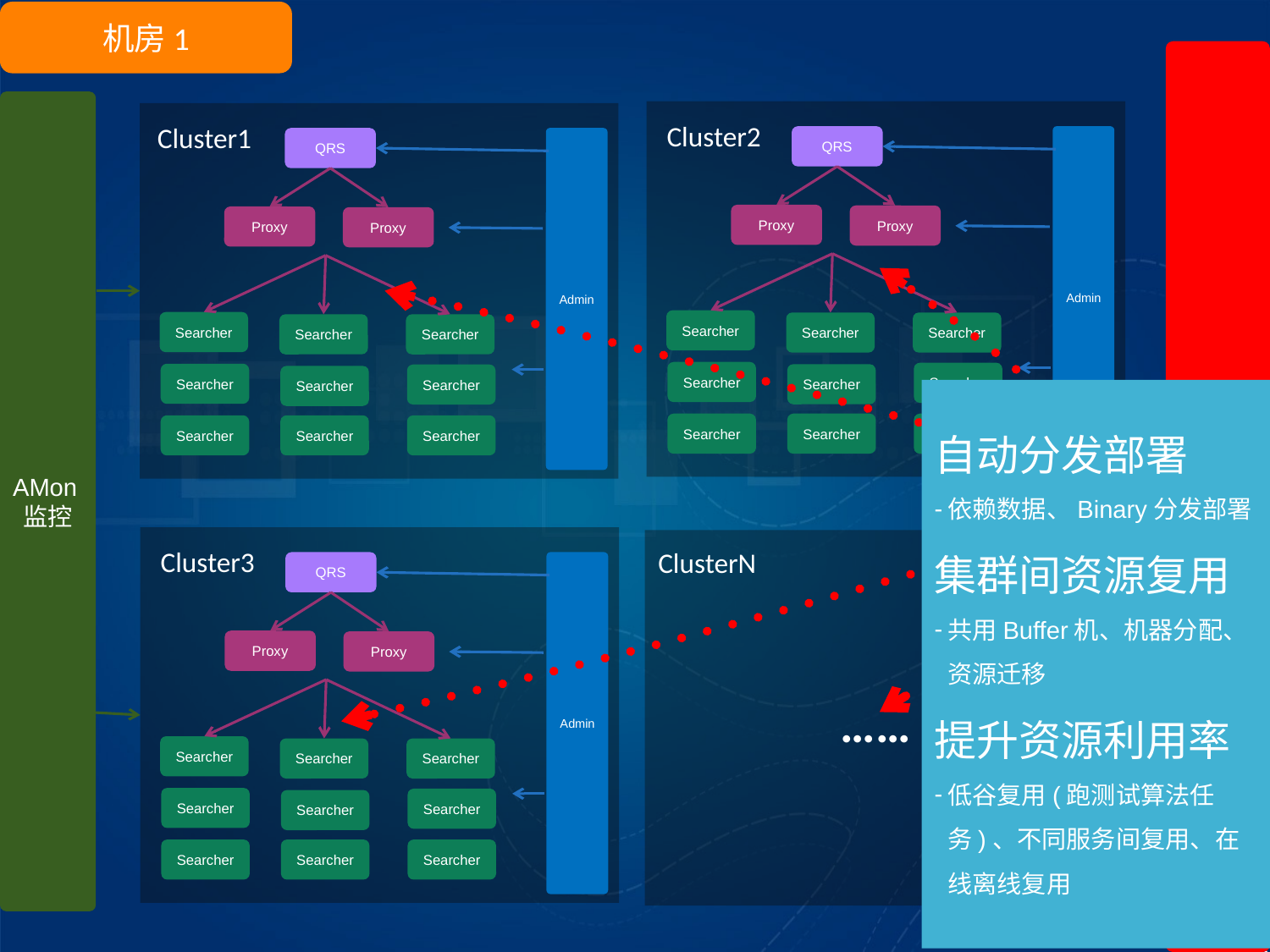

机房1
Hippo
AMon监控

Cluster2
Admin
QRS
Proxy
Proxy
Searcher
Searcher
Searcher
Searcher
Searcher
Searcher
Searcher
Searcher
Searcher

Cluster1
Admin
QRS
Proxy
Proxy
Searcher
Searcher
Searcher
Searcher
Searcher
Searcher
Searcher
Searcher
Searcher

自动分发部署
依赖数据、Binary分发部署
集群间资源复用
共用Buffer机、机器分配、资源迁移
提升资源利用率
低谷复用(跑测试算法任务)、不同服务间复用、在线离线复用

Cluster3
Admin
QRS
Proxy
Proxy
Searcher
Searcher
Searcher
Searcher
Searcher
Searcher
Searcher
Searcher
Searcher

ClusterN
……
13